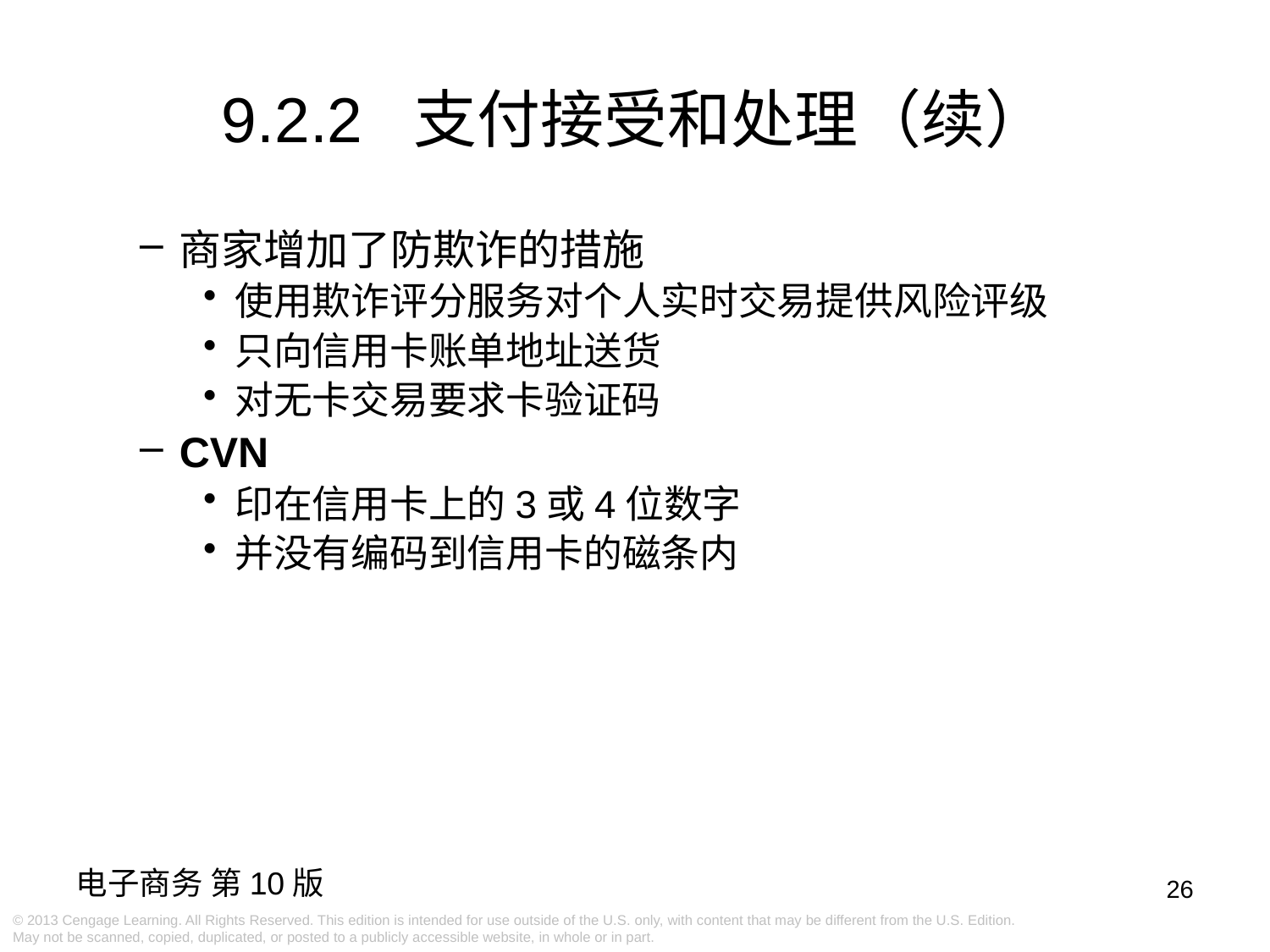

# 9.2.2  支付接受和处理（续）
商家增加了防欺诈的措施
使用欺诈评分服务对个人实时交易提供风险评级
只向信用卡账单地址送货
对无卡交易要求卡验证码
CVN
印在信用卡上的3或4位数字
并没有编码到信用卡的磁条内

26